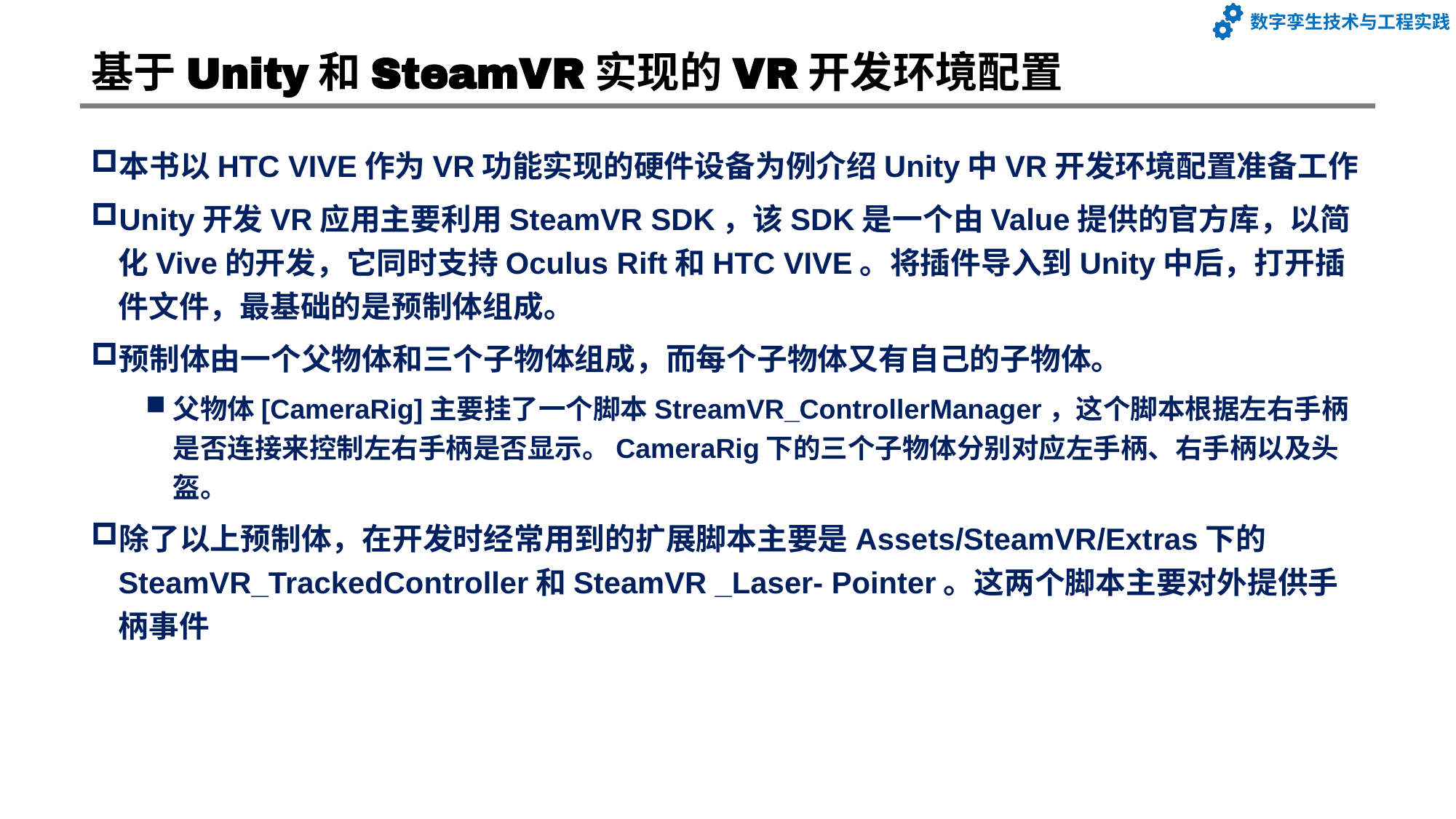

# 基于Unity和SteamVR实现的VR开发环境配置
本书以HTC VIVE作为VR功能实现的硬件设备为例介绍Unity中VR开发环境配置准备工作
Unity开发VR应用主要利用SteamVR SDK，该SDK是一个由Value提供的官方库，以简化Vive的开发，它同时支持Oculus Rift和HTC VIVE。将插件导入到Unity中后，打开插件文件，最基础的是预制体组成。
预制体由一个父物体和三个子物体组成，而每个子物体又有自己的子物体。
父物体[CameraRig]主要挂了一个脚本StreamVR_ControllerManager，这个脚本根据左右手柄是否连接来控制左右手柄是否显示。CameraRig下的三个子物体分别对应左手柄、右手柄以及头盔。
除了以上预制体，在开发时经常用到的扩展脚本主要是Assets/SteamVR/Extras下的SteamVR_TrackedController和SteamVR _Laser- Pointer。这两个脚本主要对外提供手柄事件